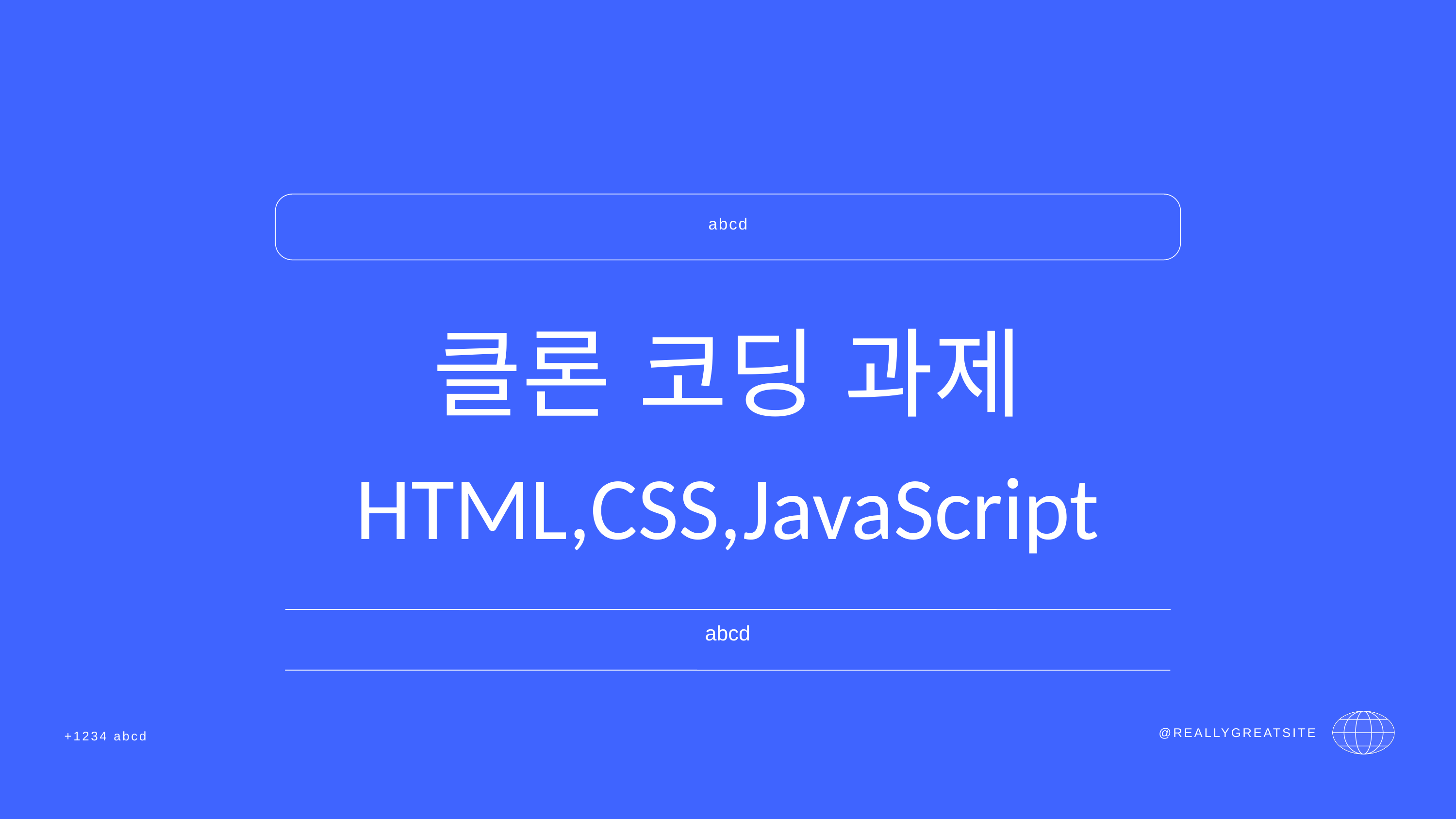

abcd
클론 코딩 과제
HTML,CSS,JavaScript

abcd

+1234 abcd
@REALLYGREATSITE